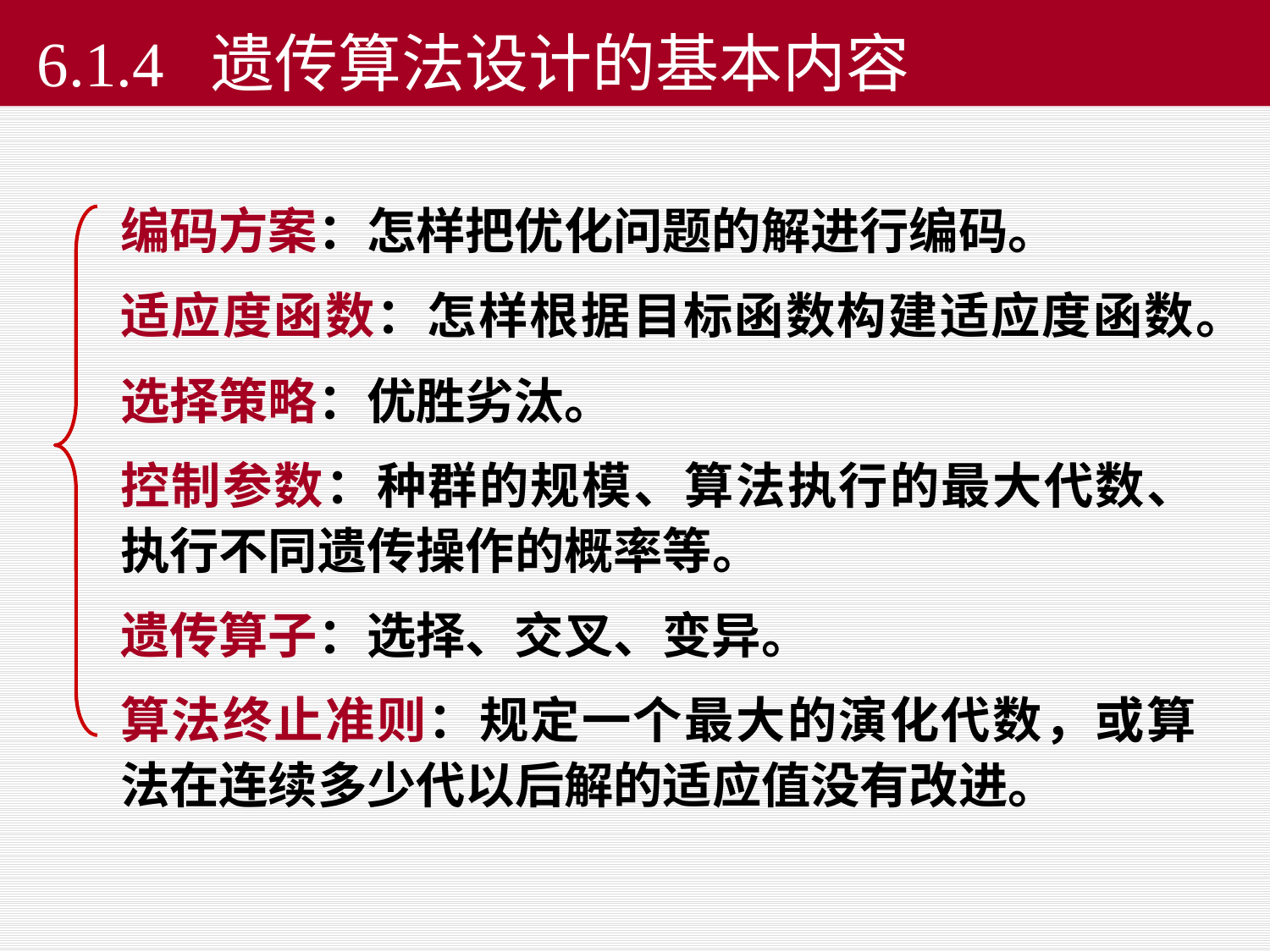

# 6.1.4  遗传算法设计的基本内容
编码方案：怎样把优化问题的解进行编码。
适应度函数：怎样根据目标函数构建适应度函数。
选择策略：优胜劣汰。
控制参数：种群的规模、算法执行的最大代数、执行不同遗传操作的概率等。
遗传算子：选择、交叉、变异。
算法终止准则：规定一个最大的演化代数，或算法在连续多少代以后解的适应值没有改进。

23